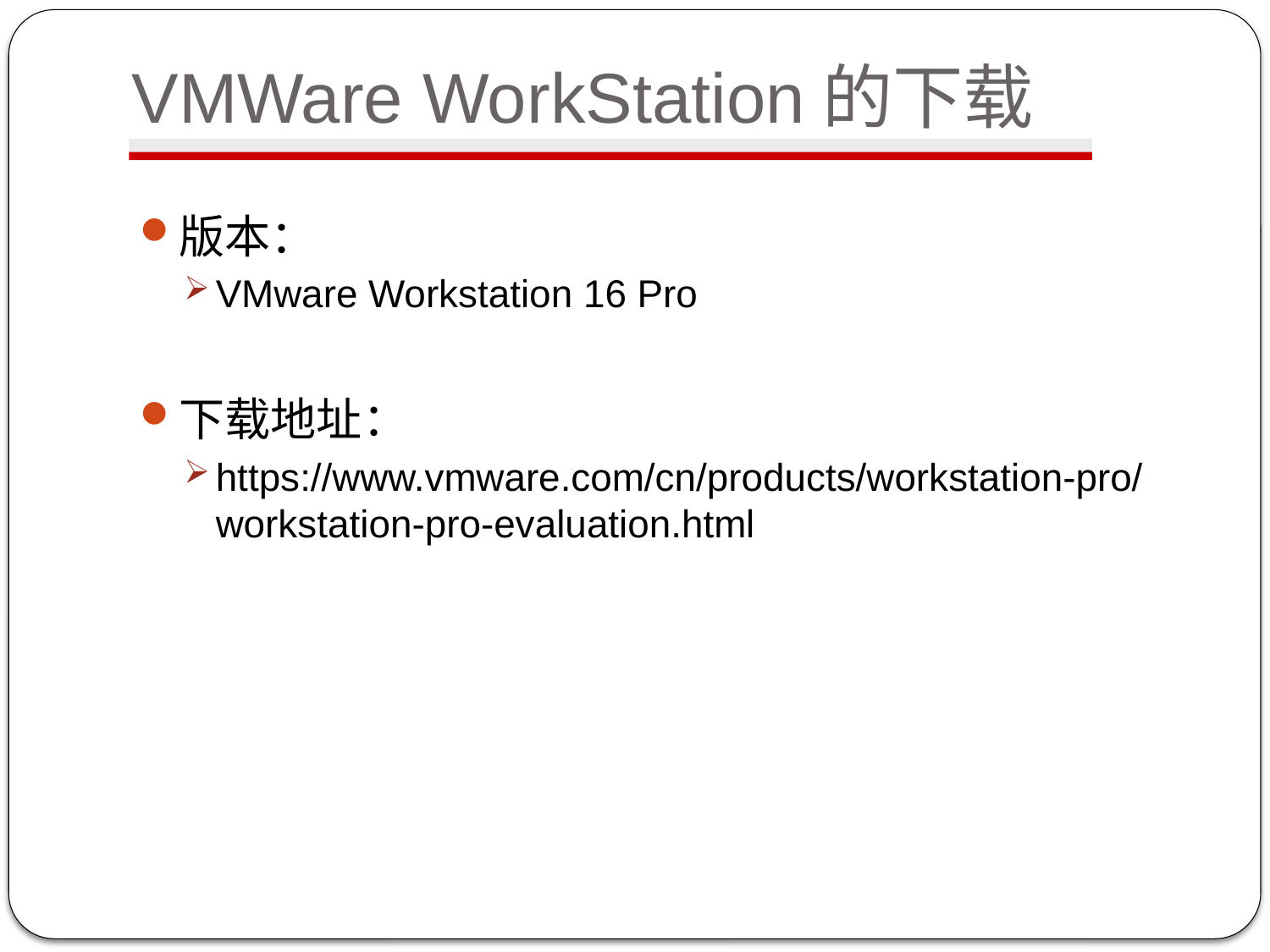

# VMWare WorkStation的下载
版本：
VMware Workstation 16 Pro

下载地址：
https://www.vmware.com/cn/products/workstation-pro/workstation-pro-evaluation.html